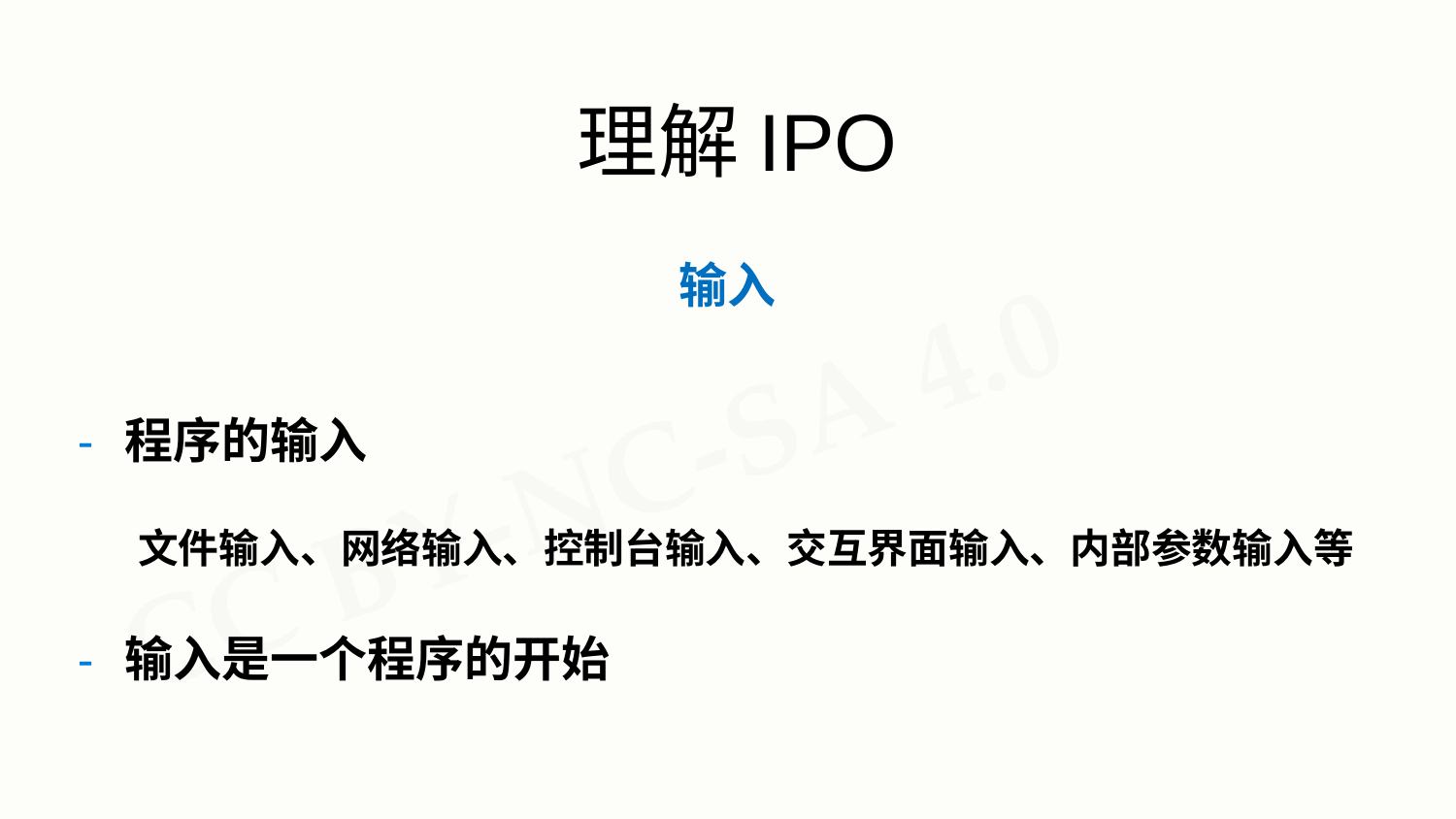

# 理解IPO
输入

- 程序的输入

文件输入、网络输入、控制台输入、交互界面输入、内部参数输入等

- 输入是一个程序的开始